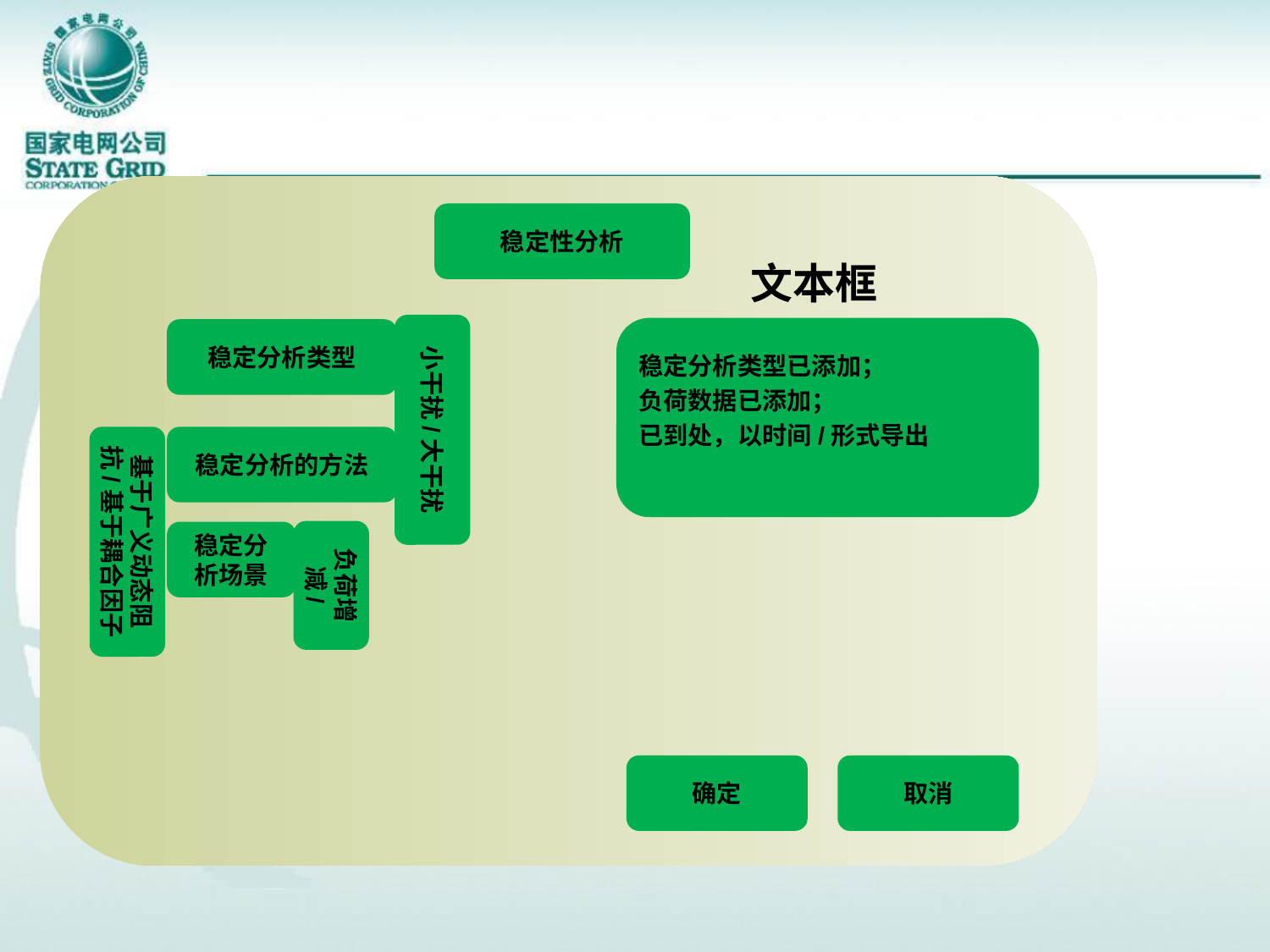

稳定性分析
文本框
稳定分析类型已添加；
负荷数据已添加；
已到处，以时间/形式导出

稳定分析类型
小干扰/大干扰
稳定分析的方法
基于广义动态阻抗/基于耦合因子
稳定分析场景
负荷增减/
确定
取消